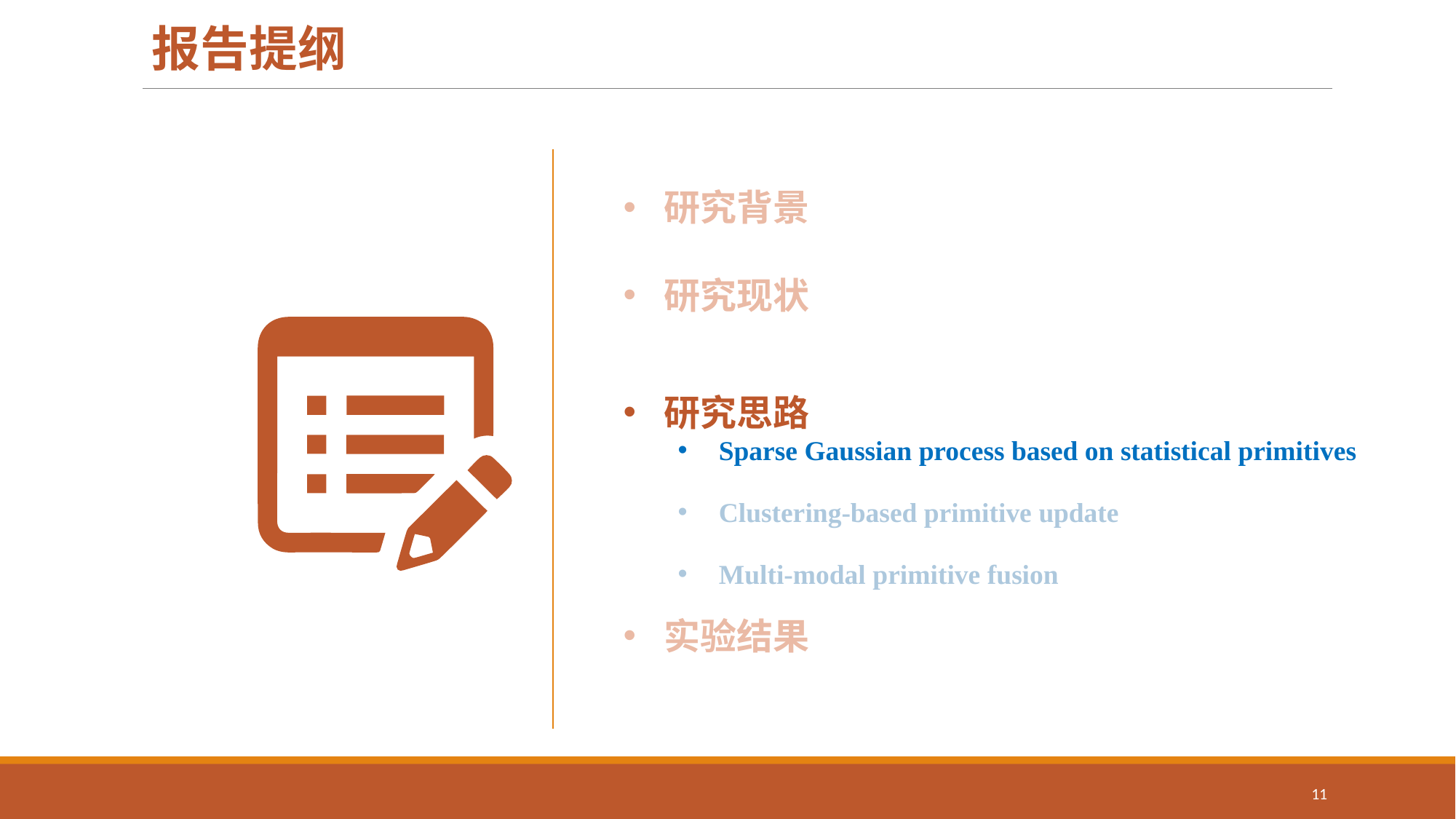

报告提纲
研究背景
研究现状

研究思路
Sparse Gaussian process based on statistical primitives

Clustering-based primitive update

Multi-modal primitive fusion
实验结果
11